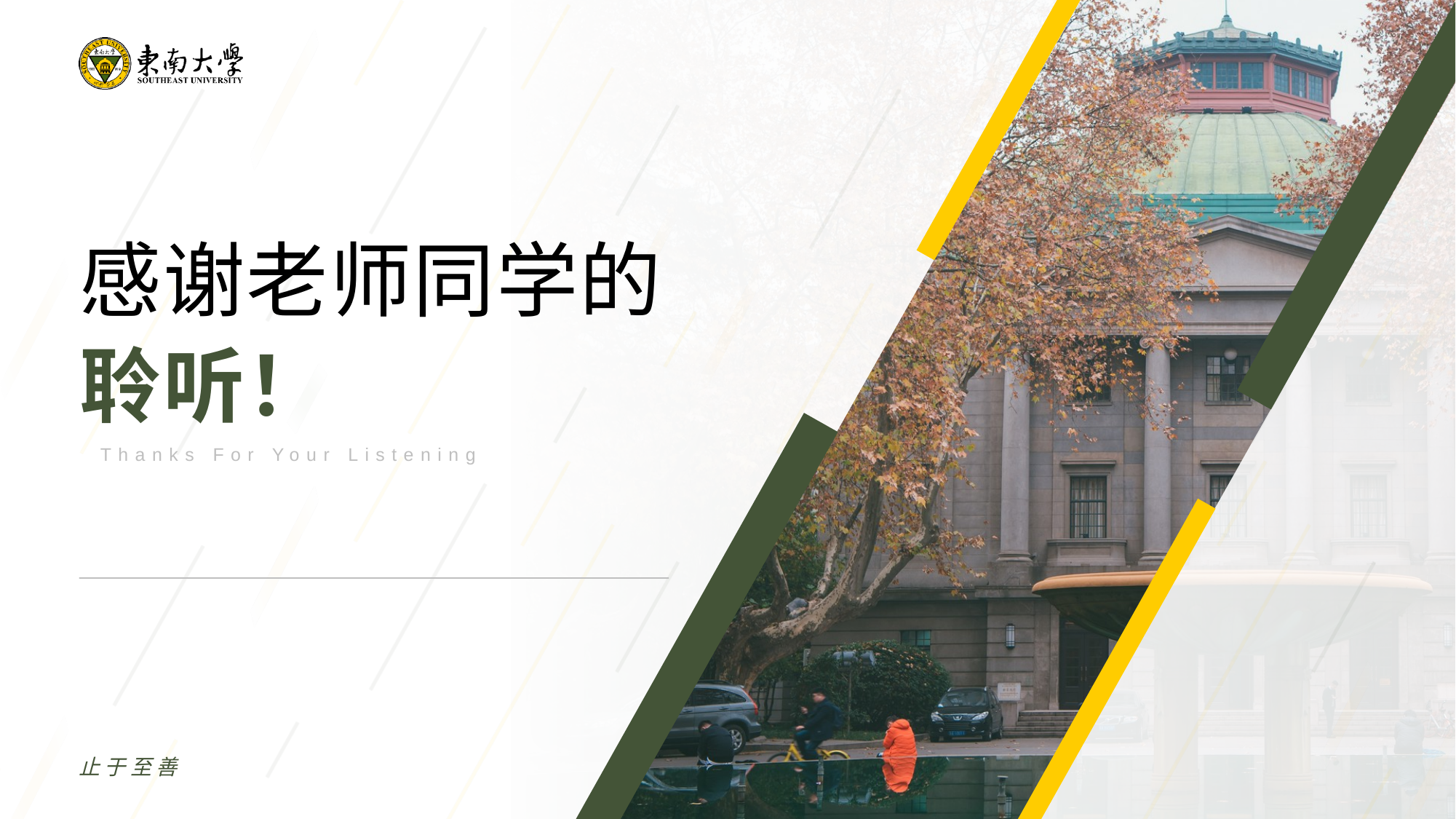

感谢老师同学的
聆听！
Thanks For Your Listening
止于至善